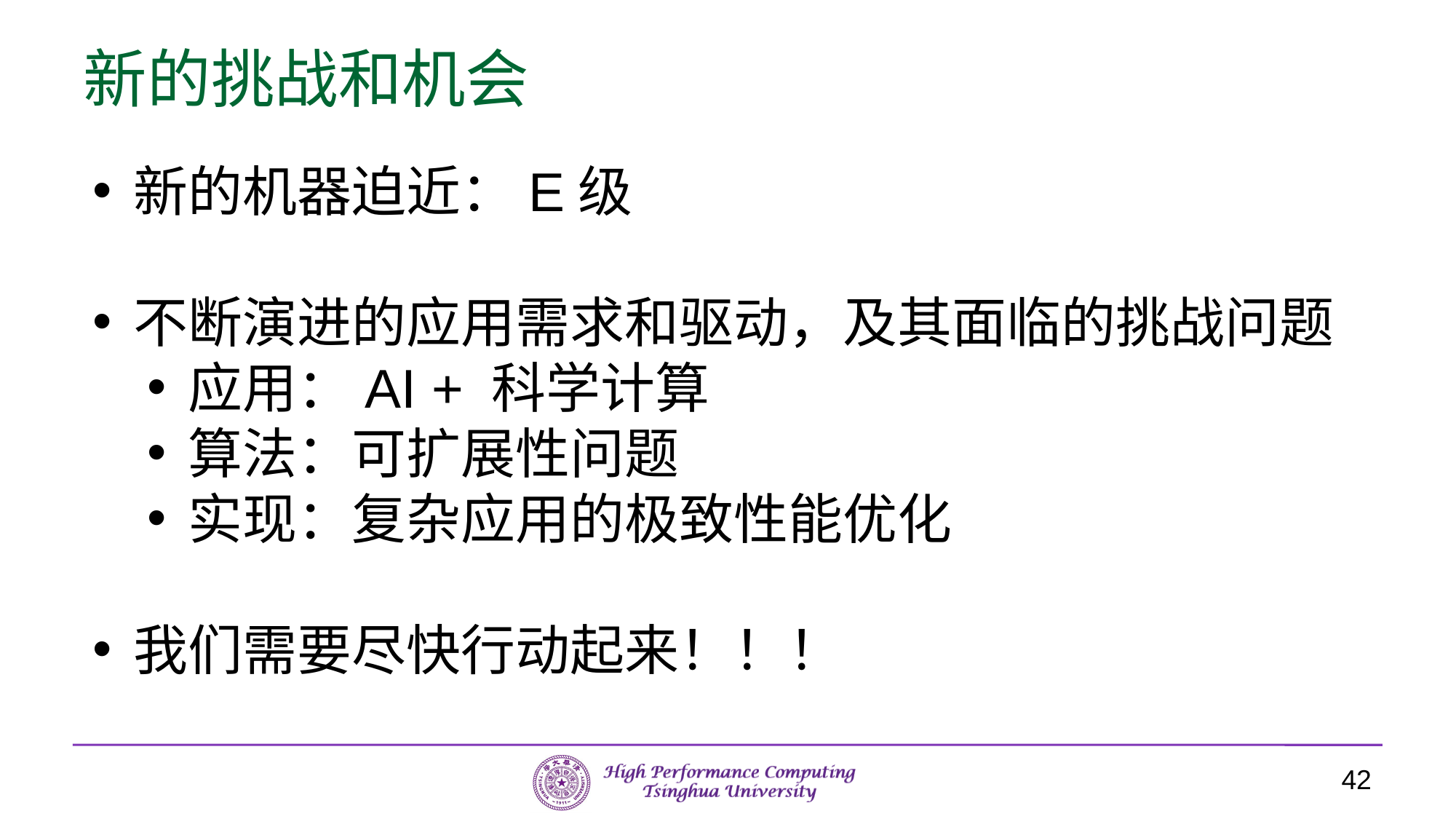

# 新的挑战和机会
新的机器迫近：E级

不断演进的应用需求和驱动，及其面临的挑战问题
应用：AI + 科学计算
算法：可扩展性问题
实现：复杂应用的极致性能优化

我们需要尽快行动起来！！！
42